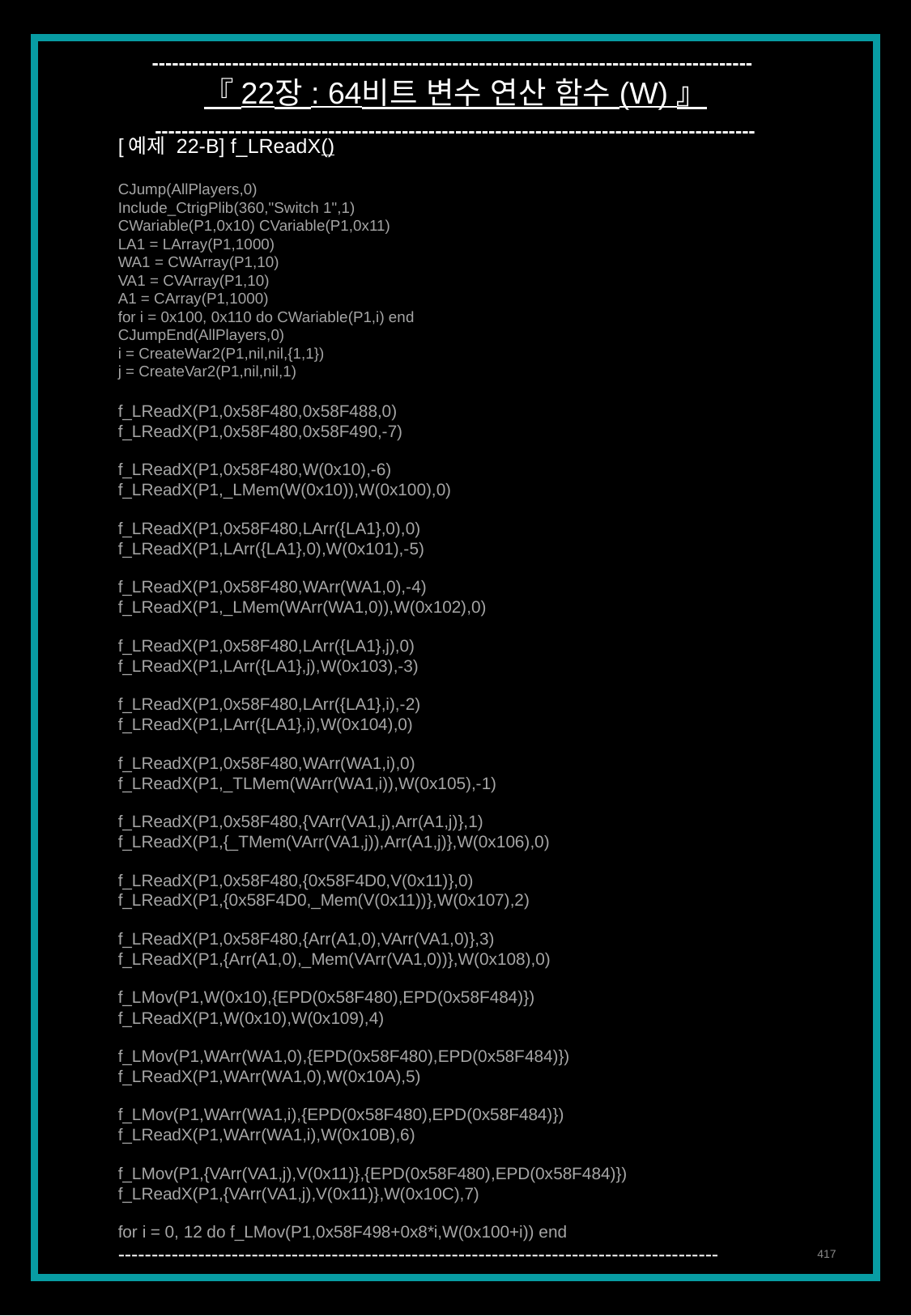

------------------------------------------------------------------------------------------
『 22장 : 64비트 변수 연산 함수 (W) 』
------------------------------------------------------------------------------------------
[예제 22-B] f_LReadX()

CJump(AllPlayers,0)
Include_CtrigPlib(360,"Switch 1",1)
CWariable(P1,0x10) CVariable(P1,0x11)
LA1 = LArray(P1,1000)
WA1 = CWArray(P1,10)
VA1 = CVArray(P1,10)
A1 = CArray(P1,1000)
for i = 0x100, 0x110 do CWariable(P1,i) end
CJumpEnd(AllPlayers,0)
i = CreateWar2(P1,nil,nil,{1,1})
j = CreateVar2(P1,nil,nil,1)

f_LReadX(P1,0x58F480,0x58F488,0)
f_LReadX(P1,0x58F480,0x58F490,-7)

f_LReadX(P1,0x58F480,W(0x10),-6)
f_LReadX(P1,_LMem(W(0x10)),W(0x100),0)

f_LReadX(P1,0x58F480,LArr({LA1},0),0)
f_LReadX(P1,LArr({LA1},0),W(0x101),-5)

f_LReadX(P1,0x58F480,WArr(WA1,0),-4)
f_LReadX(P1,_LMem(WArr(WA1,0)),W(0x102),0)

f_LReadX(P1,0x58F480,LArr({LA1},j),0)
f_LReadX(P1,LArr({LA1},j),W(0x103),-3)

f_LReadX(P1,0x58F480,LArr({LA1},i),-2)
f_LReadX(P1,LArr({LA1},i),W(0x104),0)

f_LReadX(P1,0x58F480,WArr(WA1,i),0)
f_LReadX(P1,_TLMem(WArr(WA1,i)),W(0x105),-1)

f_LReadX(P1,0x58F480,{VArr(VA1,j),Arr(A1,j)},1)
f_LReadX(P1,{_TMem(VArr(VA1,j)),Arr(A1,j)},W(0x106),0)

f_LReadX(P1,0x58F480,{0x58F4D0,V(0x11)},0)
f_LReadX(P1,{0x58F4D0,_Mem(V(0x11))},W(0x107),2)

f_LReadX(P1,0x58F480,{Arr(A1,0),VArr(VA1,0)},3)
f_LReadX(P1,{Arr(A1,0),_Mem(VArr(VA1,0))},W(0x108),0)

f_LMov(P1,W(0x10),{EPD(0x58F480),EPD(0x58F484)})
f_LReadX(P1,W(0x10),W(0x109),4)

f_LMov(P1,WArr(WA1,0),{EPD(0x58F480),EPD(0x58F484)})
f_LReadX(P1,WArr(WA1,0),W(0x10A),5)

f_LMov(P1,WArr(WA1,i),{EPD(0x58F480),EPD(0x58F484)})
f_LReadX(P1,WArr(WA1,i),W(0x10B),6)

f_LMov(P1,{VArr(VA1,j),V(0x11)},{EPD(0x58F480),EPD(0x58F484)})
f_LReadX(P1,{VArr(VA1,j),V(0x11)},W(0x10C),7)

for i = 0, 12 do f_LMov(P1,0x58F498+0x8*i,W(0x100+i)) end
------------------------------------------------------------------------------------------
417